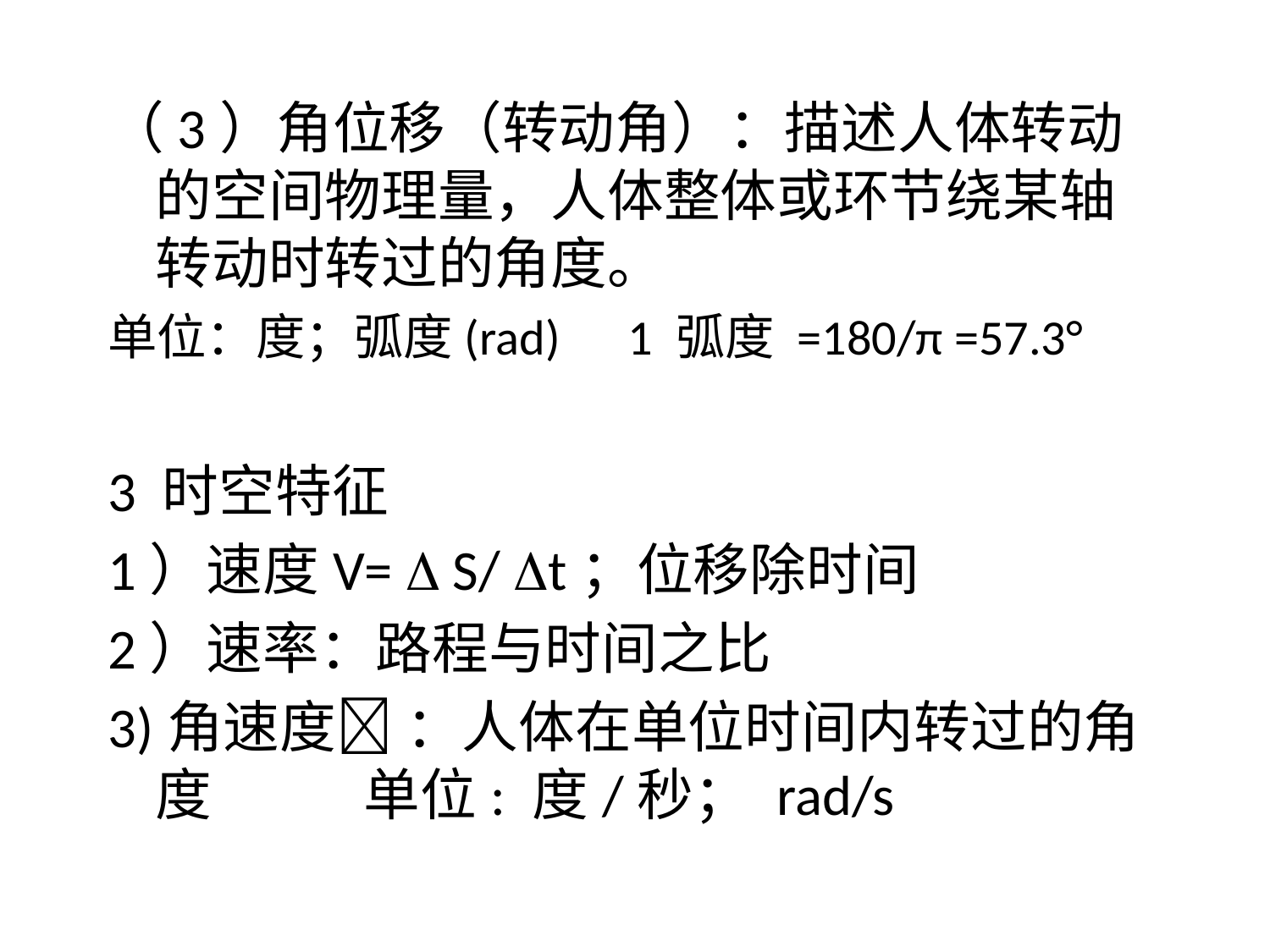

（3）角位移（转动角）：描述人体转动的空间物理量，人体整体或环节绕某轴转动时转过的角度。
单位：度；弧度(rad)      1 弧度 =180/π =57.3°

3 时空特征
1）速度V= Δ S/ Δt；位移除时间
2）速率：路程与时间之比
3)角速度ω ：人体在单位时间内转过的角度            单位: 度/秒； rad/s